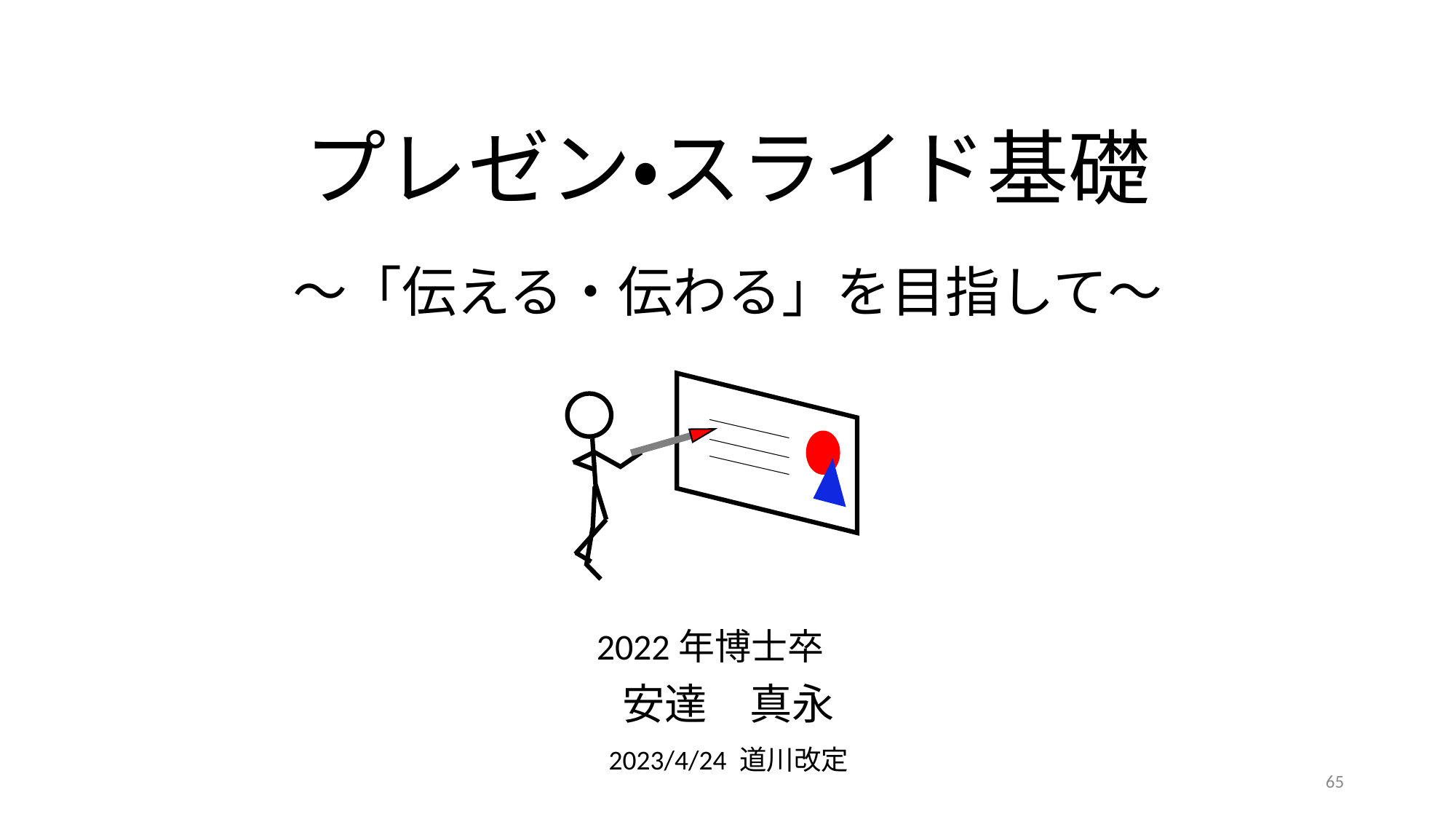

# プレゼン・スライド基礎
～「伝える・伝わる」を目指して～

2022年博士卒
安達　真永
2023/4/24 道川改定
65